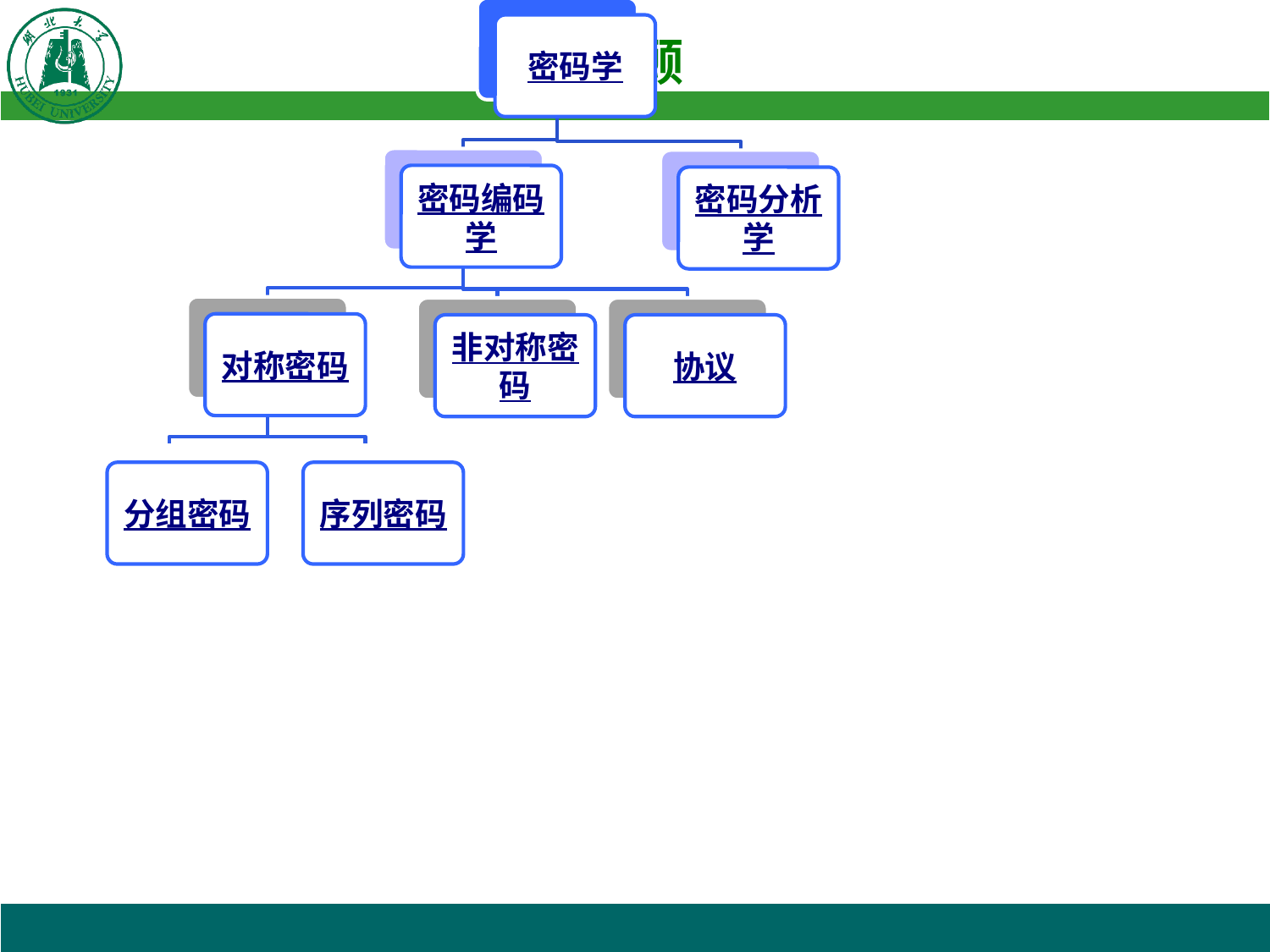

密码学
密码编码学
对称密码
分组密码
序列密码
非对称密码
协议
密码分析学